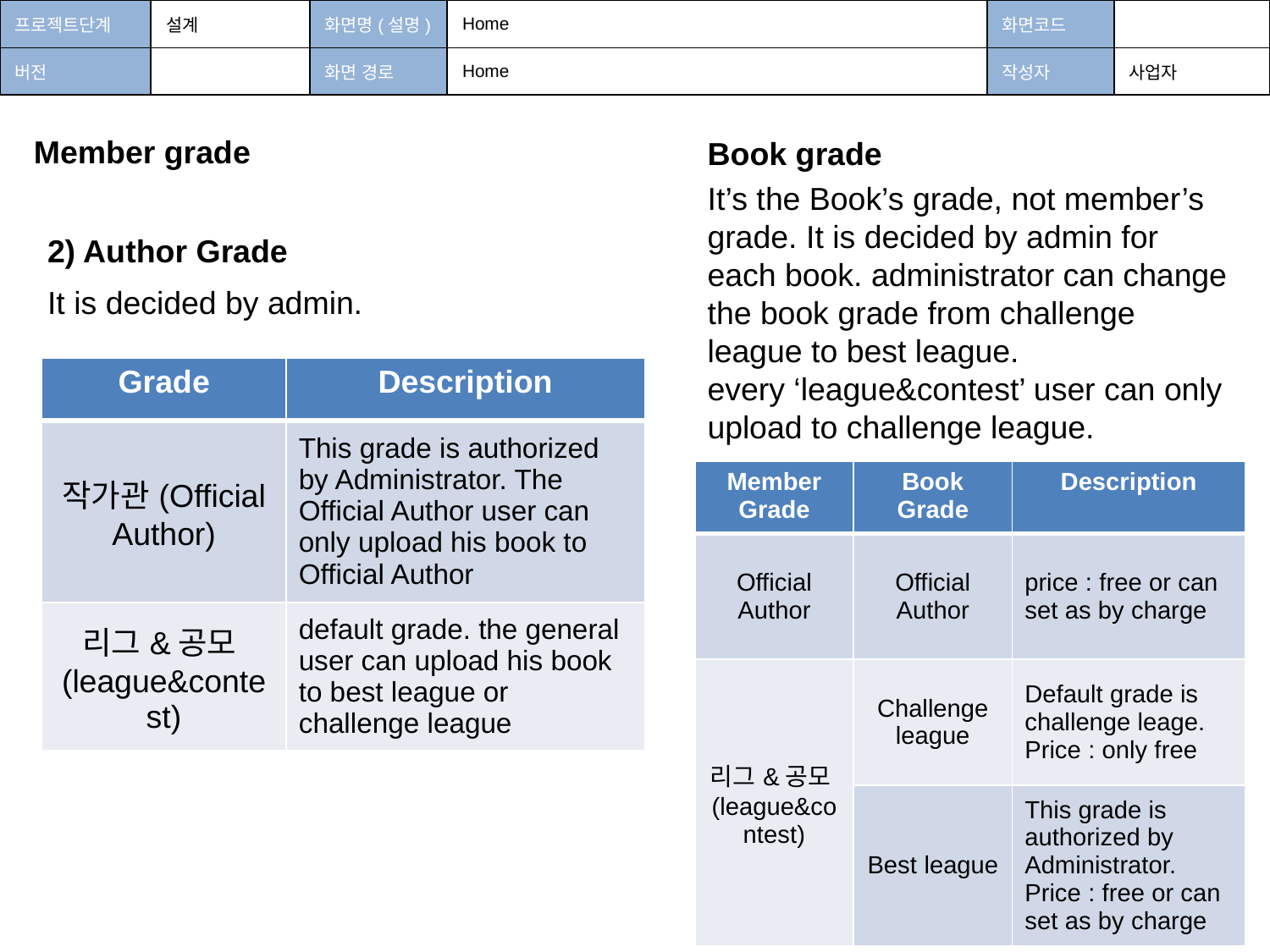

| 프로젝트단계 | 설계 | 화면명(설명) | Home | 화면코드 |  |
| --- | --- | --- | --- | --- | --- |
| 버전 |  | 화면 경로 | Home | 작성자 | 사업자 |
Member grade
Book grade
It’s the Book’s grade, not member’s grade. It is decided by admin for each book. administrator can change the book grade from challenge league to best league.
every ‘league&contest’ user can only upload to challenge league.
2) Author Grade
It is decided by admin.
| Grade | Description |
| --- | --- |
| 작가관(Official Author) | This grade is authorized by Administrator. The Official Author user can only upload his book to Official Author |
| 리그&공모(league&contest) | default grade. the general user can upload his book to best league or challenge league |
| Member Grade | Book Grade | Description |
| --- | --- | --- |
| Official Author | Official Author | price : free or can set as by charge |
| 리그&공모(league&contest) | Challenge league | Default grade is challenge leage. Price : only free |
|  | Best league | This grade is authorized by Administrator. Price : free or can set as by charge |